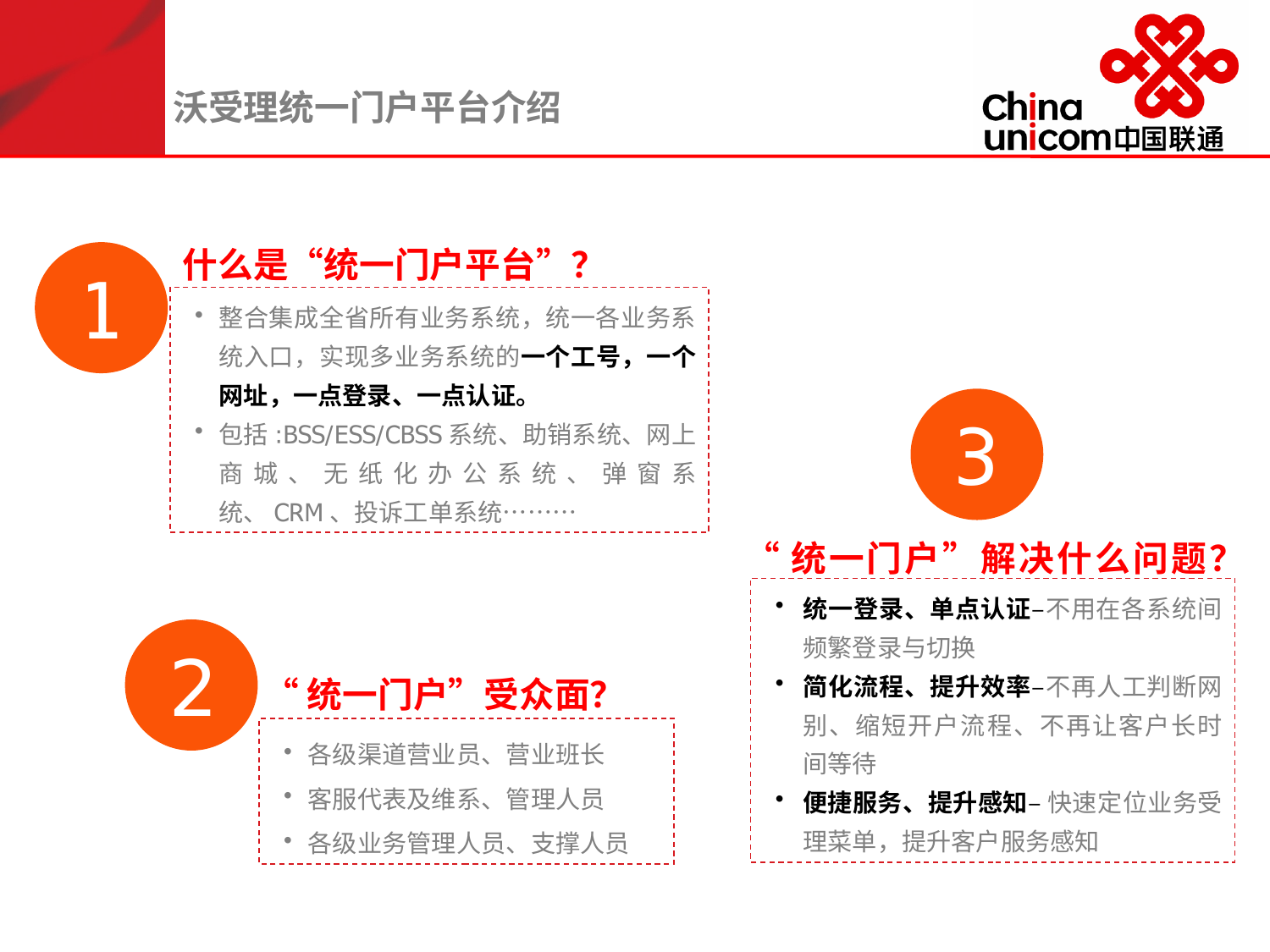

沃受理统一门户平台介绍
什么是“统一门户平台”？
1
整合集成全省所有业务系统，统一各业务系统入口，实现多业务系统的一个工号，一个网址，一点登录、一点认证。
包括:BSS/ESS/CBSS系统、助销系统、网上商城、无纸化办公系统、弹窗系统、CRM、投诉工单系统………
3
“统一门户”解决什么问题？
统一登录、单点认证–不用在各系统间频繁登录与切换
简化流程、提升效率–不再人工判断网别、缩短开户流程、不再让客户长时间等待
便捷服务、提升感知– 快速定位业务受理菜单，提升客户服务感知
2
“统一门户”受众面？
各级渠道营业员、营业班长
客服代表及维系、管理人员
各级业务管理人员、支撑人员